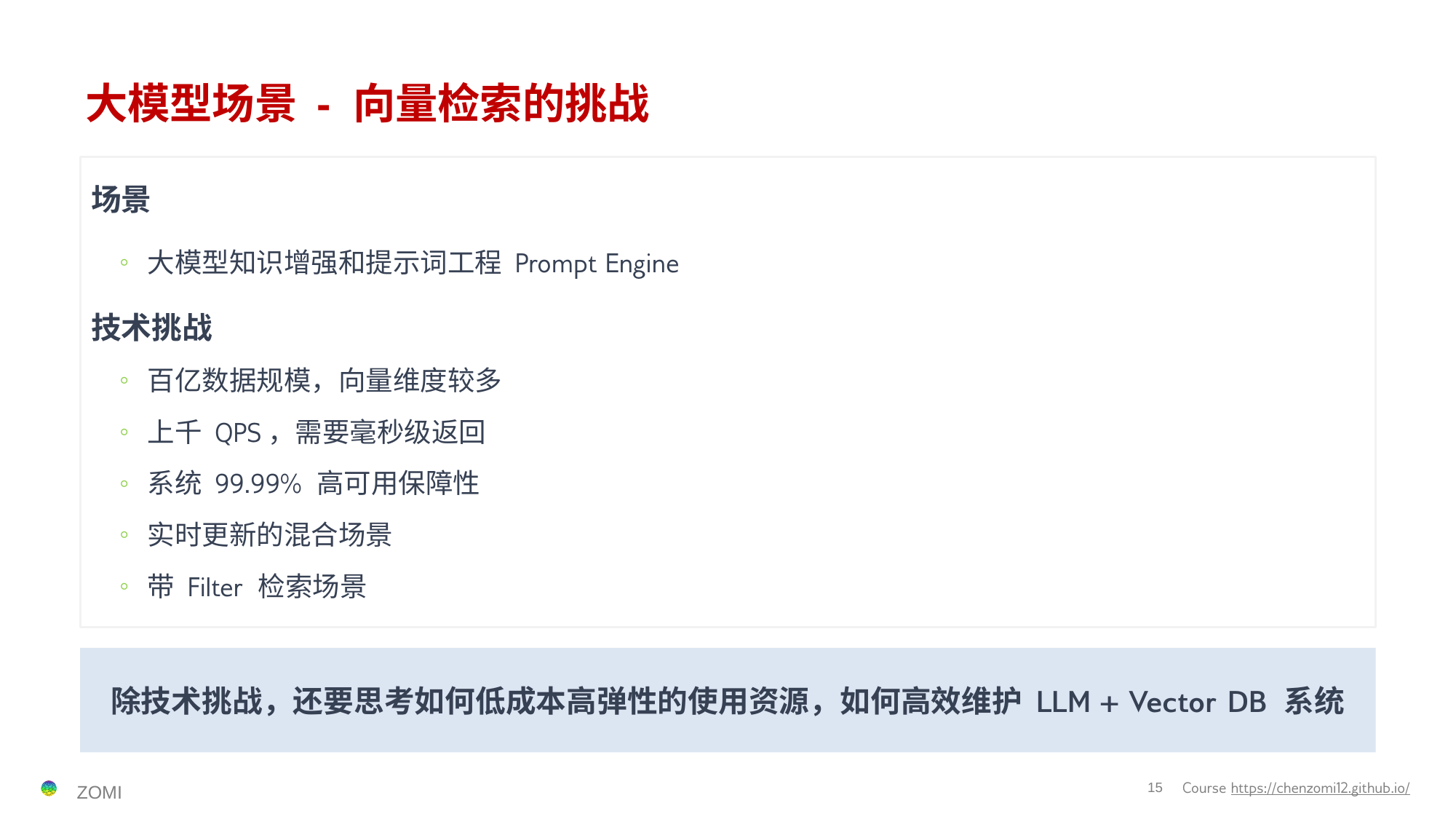

# 大模型场景 - 向量检索的挑战
场景
大模型知识增强和提示词工程 Prompt Engine
技术挑战
百亿数据规模，向量维度较多
上千 QPS，需要毫秒级返回
系统 99.99% 高可用保障性
实时更新的混合场景
带 Filter 检索场景
除技术挑战，还要思考如何低成本高弹性的使用资源，如何高效维护 LLM + Vector DB 系统